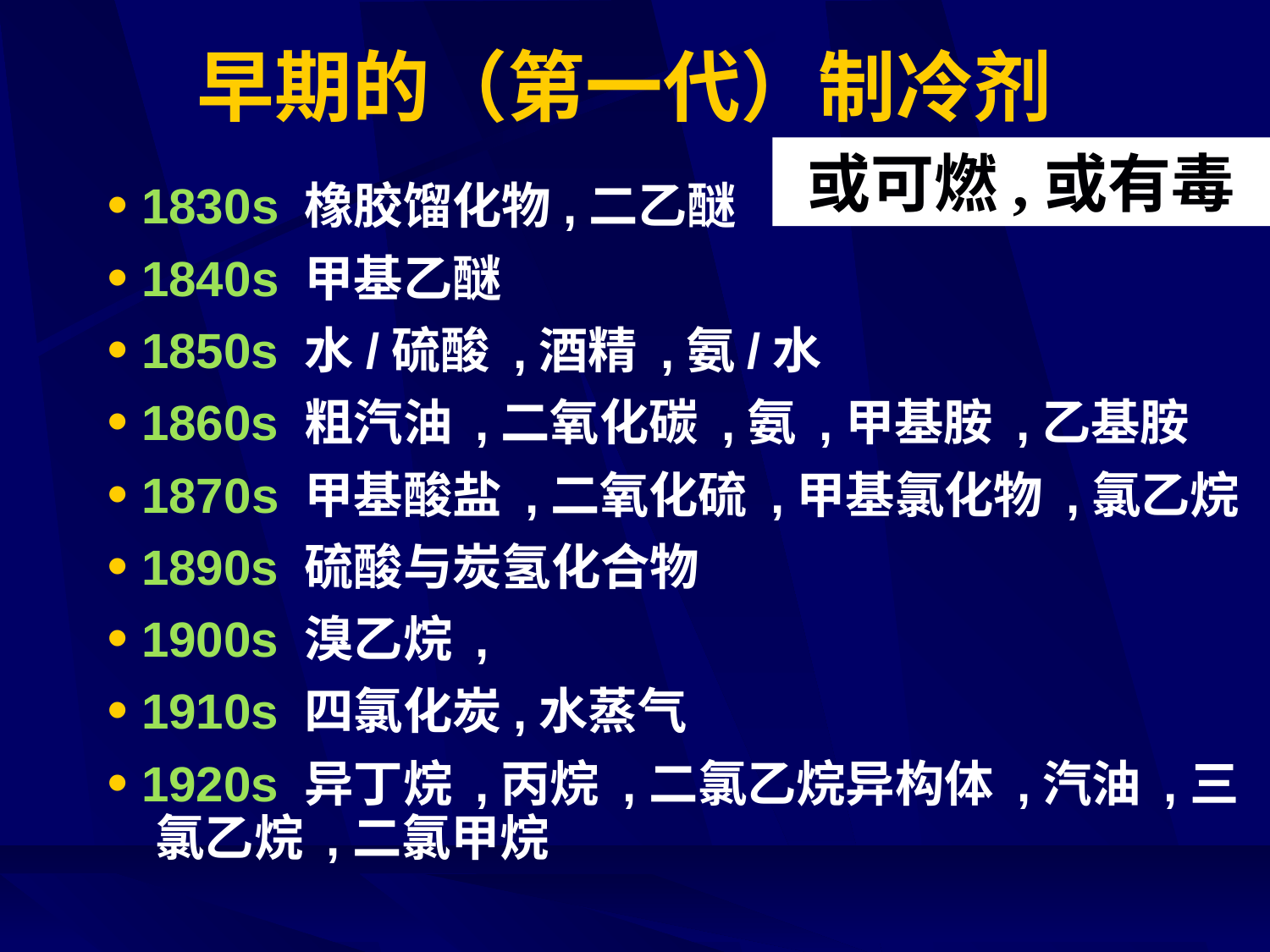

# 早期的（第一代）制冷剂
或可燃,或有毒
• 1830s 橡胶馏化物,二乙醚
• 1840s 甲基乙醚
• 1850s 水/硫酸 ,酒精 ,氨/水
• 1860s 粗汽油 ,二氧化碳 ,氨 ,甲基胺 ,乙基胺
• 1870s 甲基酸盐 ,二氧化硫 ,甲基氯化物 ,氯乙烷
• 1890s 硫酸与炭氢化合物
• 1900s 溴乙烷 ,
• 1910s 四氯化炭,水蒸气
• 1920s 异丁烷 ,丙烷 ,二氯乙烷异构体 ,汽油 ,三氯乙烷 ,二氯甲烷